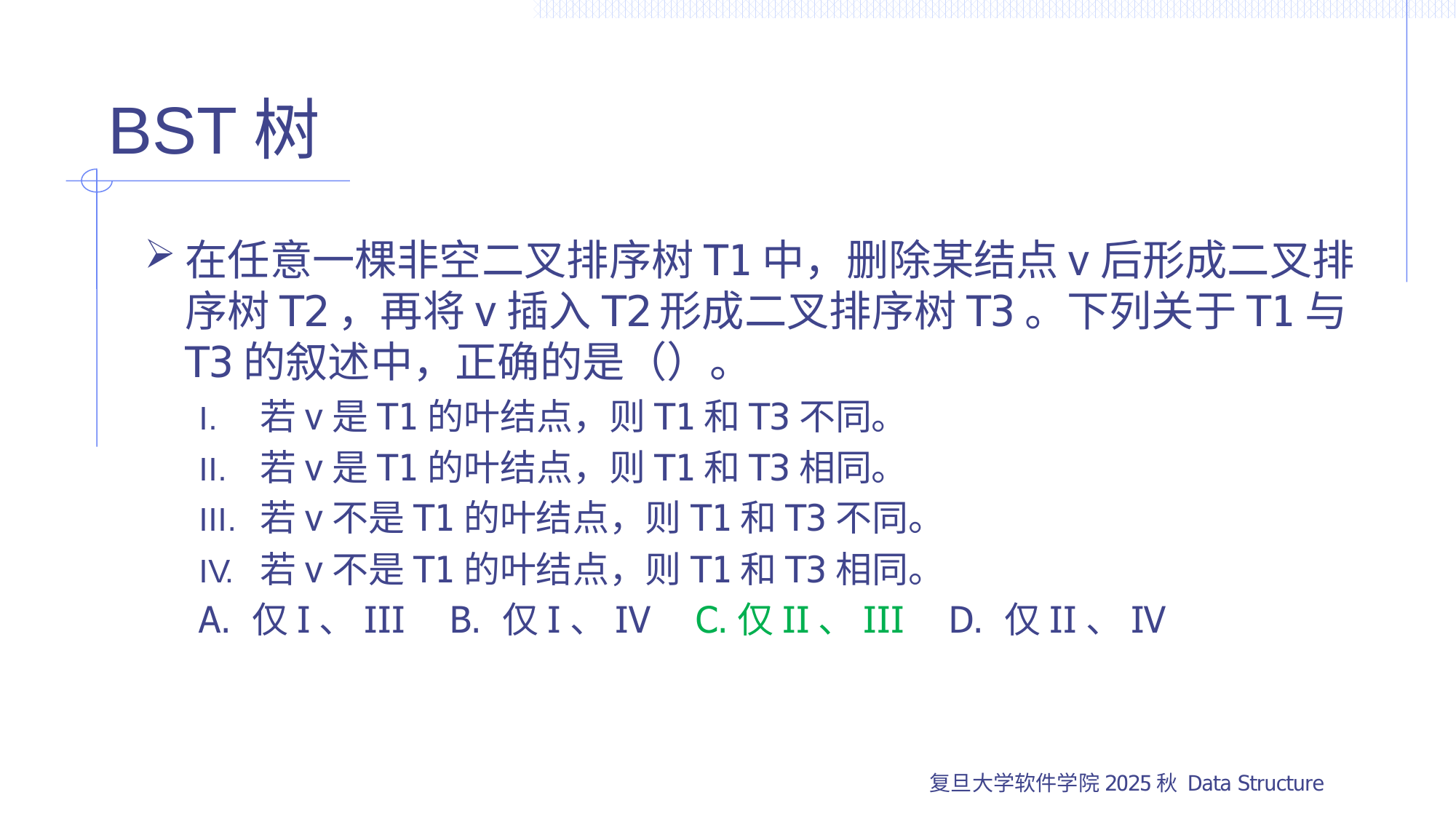

# BST树
在任意一棵非空二叉排序树T1中，删除某结点v后形成二叉排序树T2，再将v插入T2形成二叉排序树T3。下列关于T1与T3的叙述中，正确的是（）。
若v是T1的叶结点，则T1和T3不同。
若v是T1的叶结点，则T1和T3相同。
若v不是T1的叶结点，则T1和T3不同。
若v不是T1的叶结点，则T1和T3相同。
A. 仅I、III    B. 仅I、IV    C.仅II、III    D. 仅II、IV